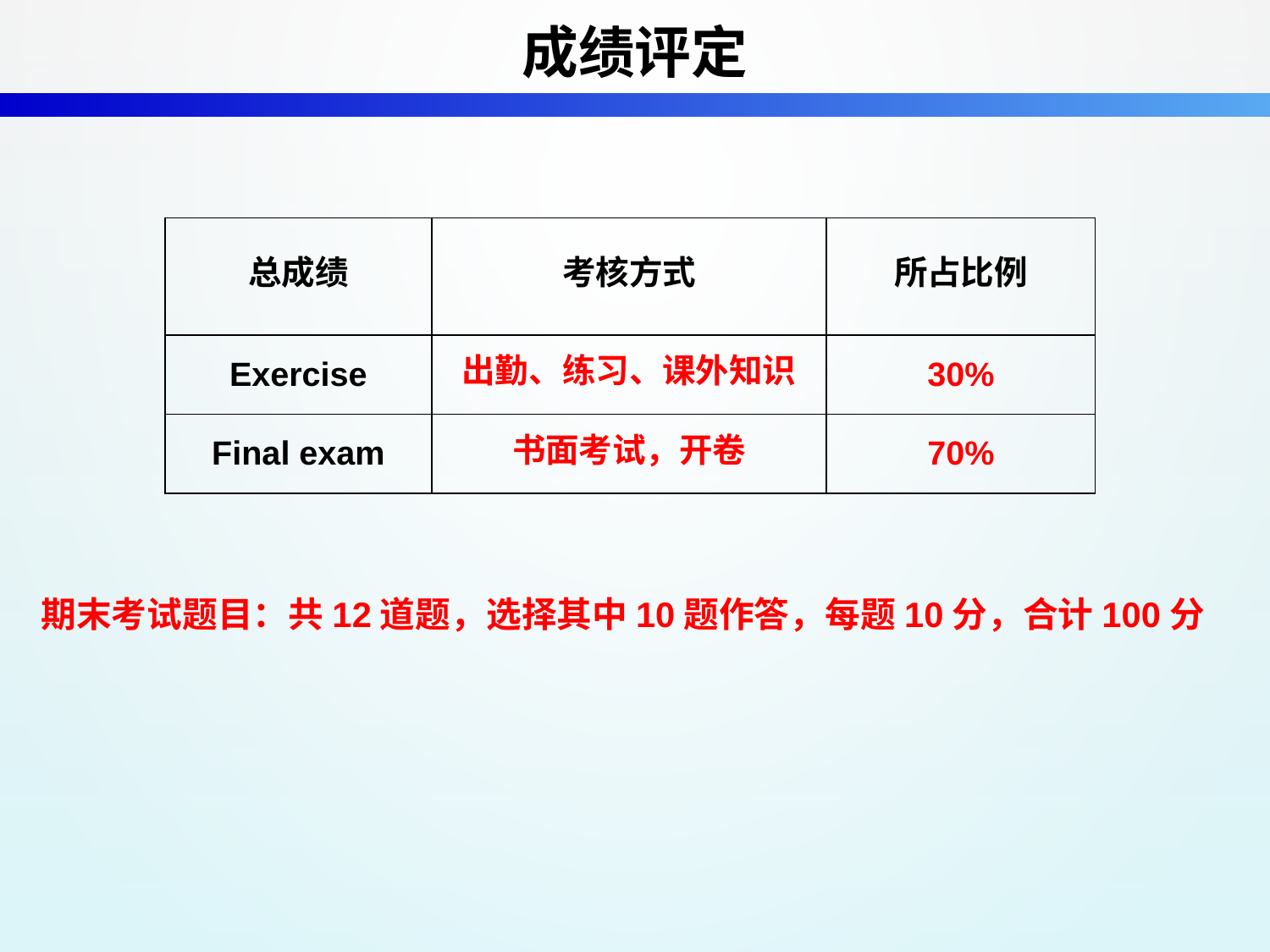

成绩评定
| 总成绩 | 考核方式 | 所占比例 |
| --- | --- | --- |
| Exercise | 出勤、练习、课外知识 | 30% |
| Final exam | 书面考试，开卷 | 70% |
期末考试题目：共12道题，选择其中10题作答，每题10分，合计100分